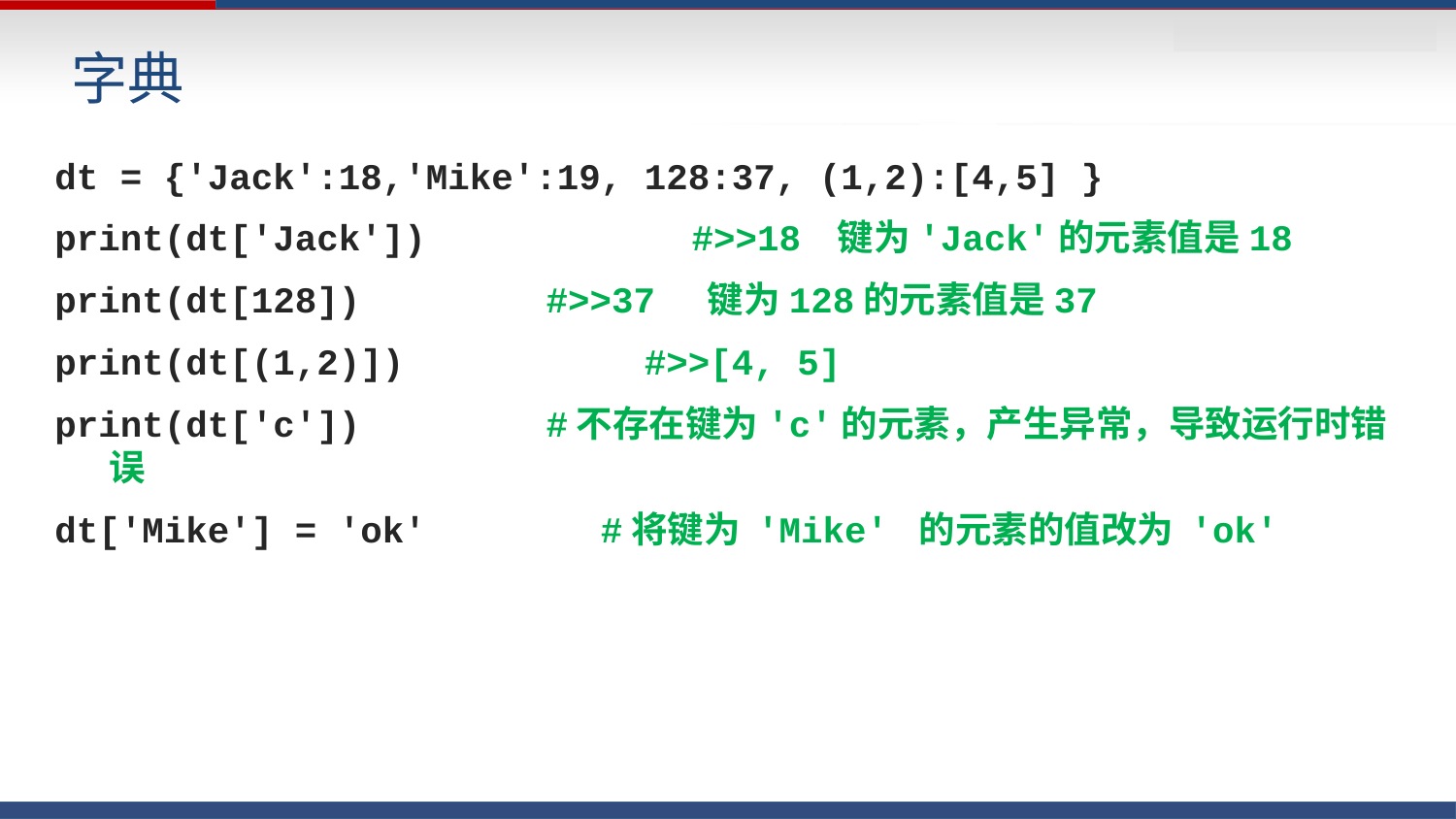

# 字典
dt = {'Jack':18,'Mike':19, 128:37, (1,2):[4,5] }
print(dt['Jack'])		#>>18	键为'Jack'的元素值是18
print(dt[128]) 		#>>37  键为128的元素值是37
print(dt[(1,2)])           #>>[4, 5]
print(dt['c'])   	#不存在键为'c'的元素，产生异常，导致运行时错误
dt['Mike'] = 'ok'        #将键为 'Mike' 的元素的值改为 'ok'
4